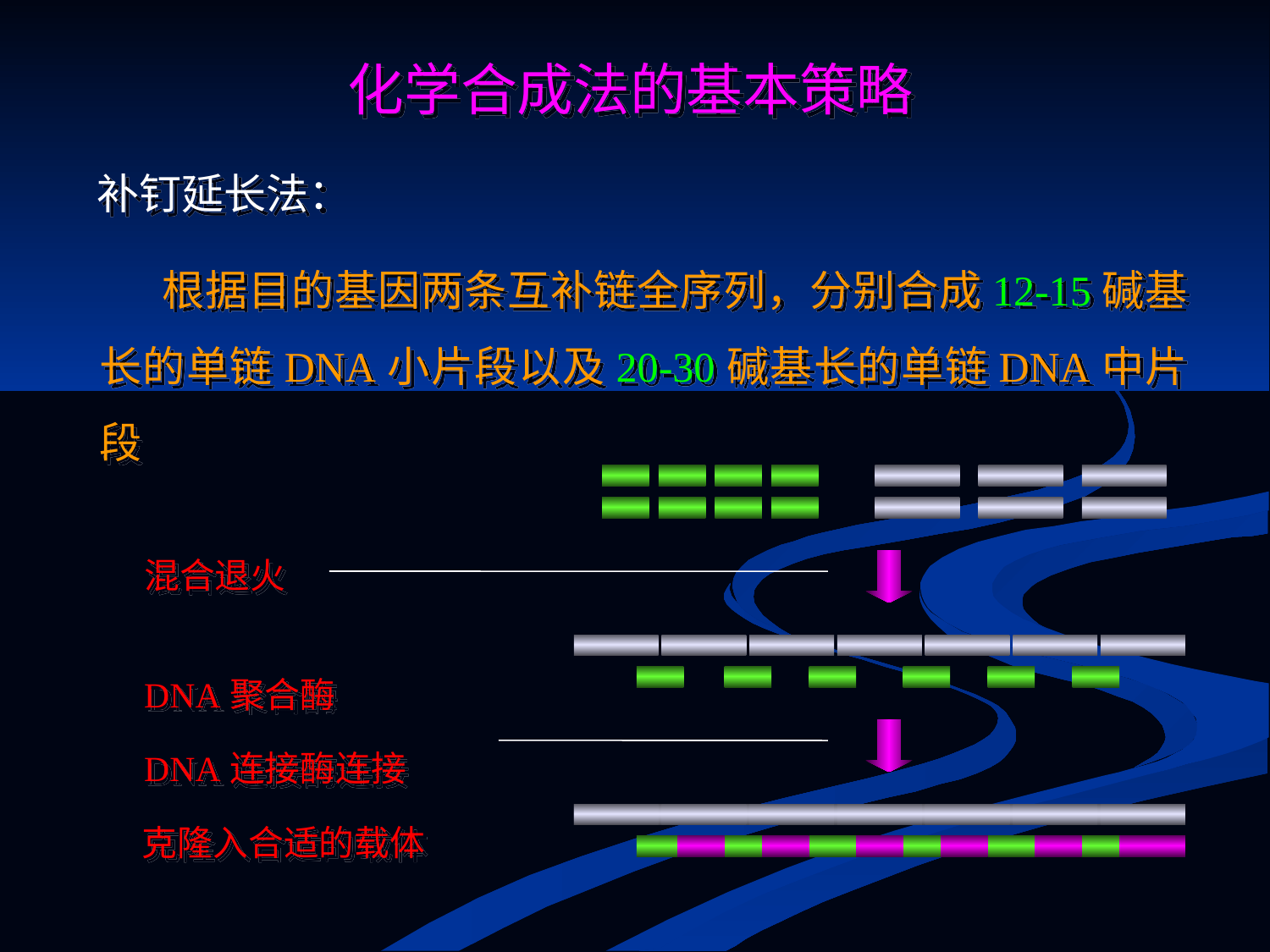

化学合成法的基本策略
补钉延长法：
     根据目的基因两条互补链全序列，分别合成12-15碱基长的单链DNA小片段以及20-30碱基长的单链DNA中片段

混合退火

DNA聚合酶

DNA连接酶连接

克隆入合适的载体